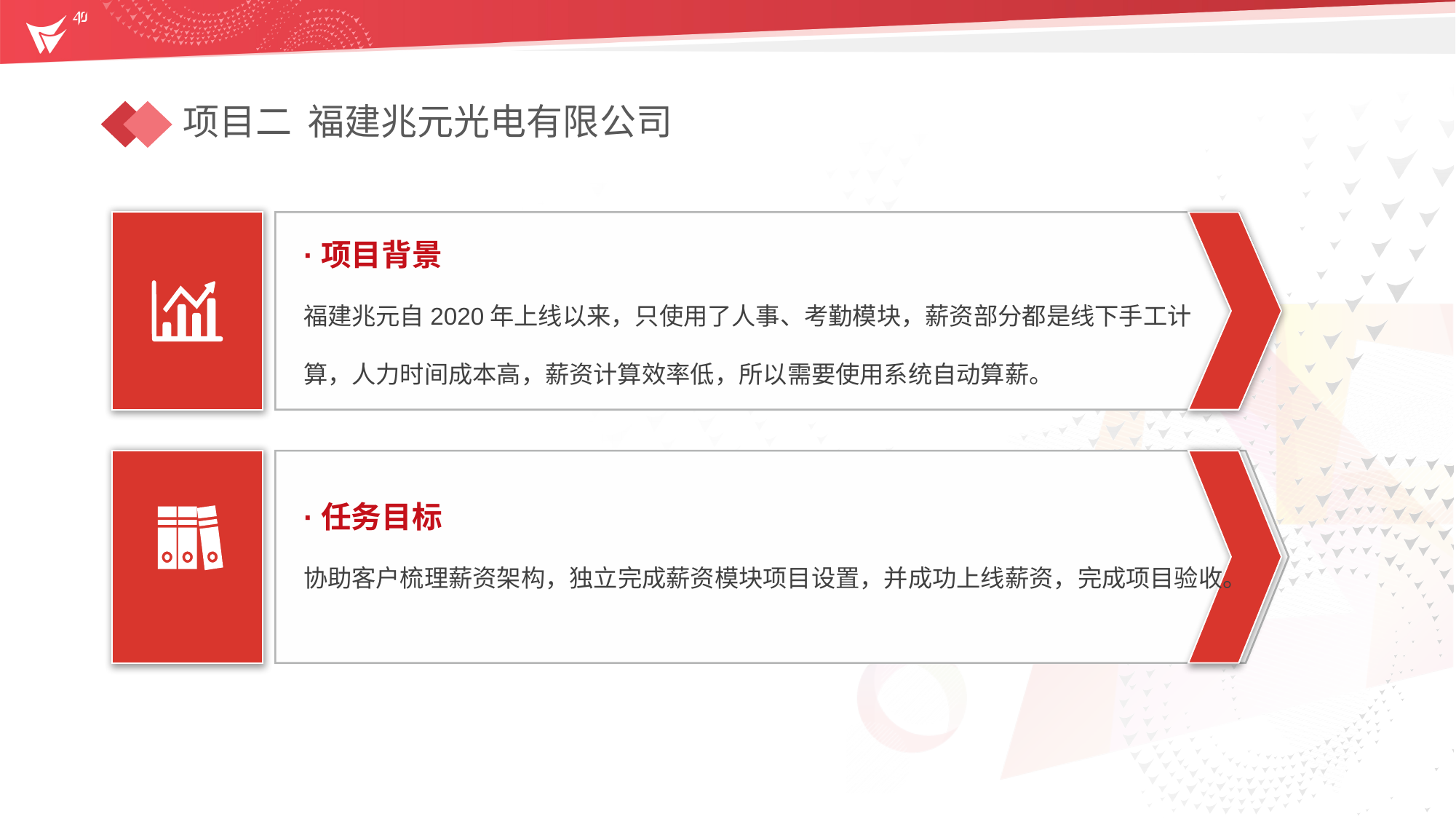

项目二  福建兆元光电有限公司

·项目背景
福建兆元自2020年上线以来，只使用了人事、考勤模块，薪资部分都是线下手工计算，人力时间成本高，薪资计算效率低，所以需要使用系统自动算薪。

·任务目标
协助客户梳理薪资架构，独立完成薪资模块项目设置，并成功上线薪资，完成项目验收。